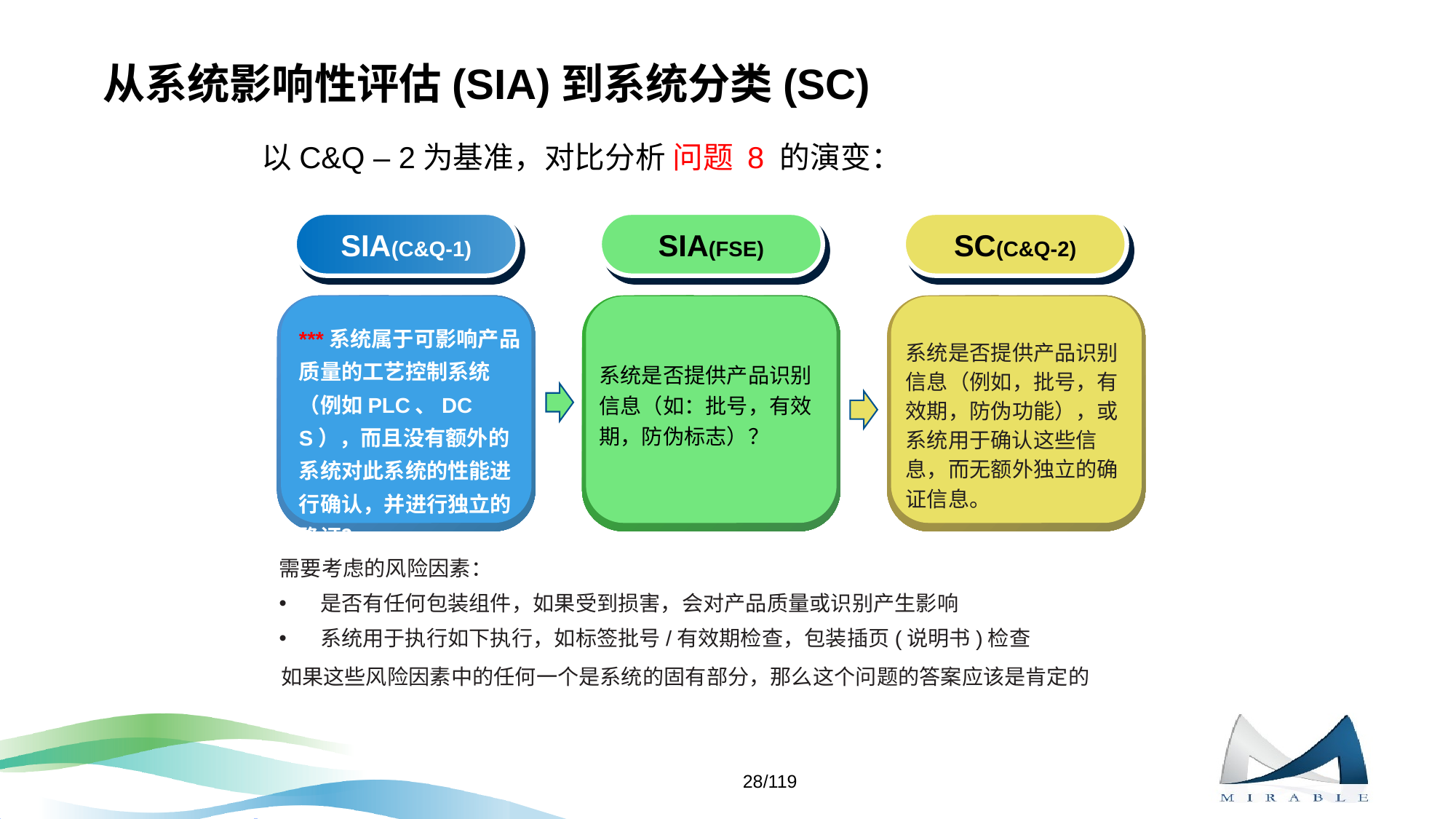

# 从系统影响性评估(SIA)到系统分类(SC)
以C&Q – 2为基准，对比分析 问题 8 的演变：
SIA(C&Q-1)
SIA(FSE)
SC(C&Q-2)

系统是否提供产品识别信息（如：批号，有效期，防伪标志）？

系统是否提供产品识别信息（例如，批号，有效期，防伪功能），或系统用于确认这些信息，而无额外独立的确证信息。

***系统属于可影响产品质量的工艺控制系统（例如PLC、DCS），而且没有额外的系统对此系统的性能进行确认，并进行独立的确证？

需要考虑的风险因素：
是否有任何包装组件，如果受到损害，会对产品质量或识别产生影响
系统用于执行如下执行，如标签批号/有效期检查，包装插页(说明书)检查
如果这些风险因素中的任何一个是系统的固有部分，那么这个问题的答案应该是肯定的
28/119